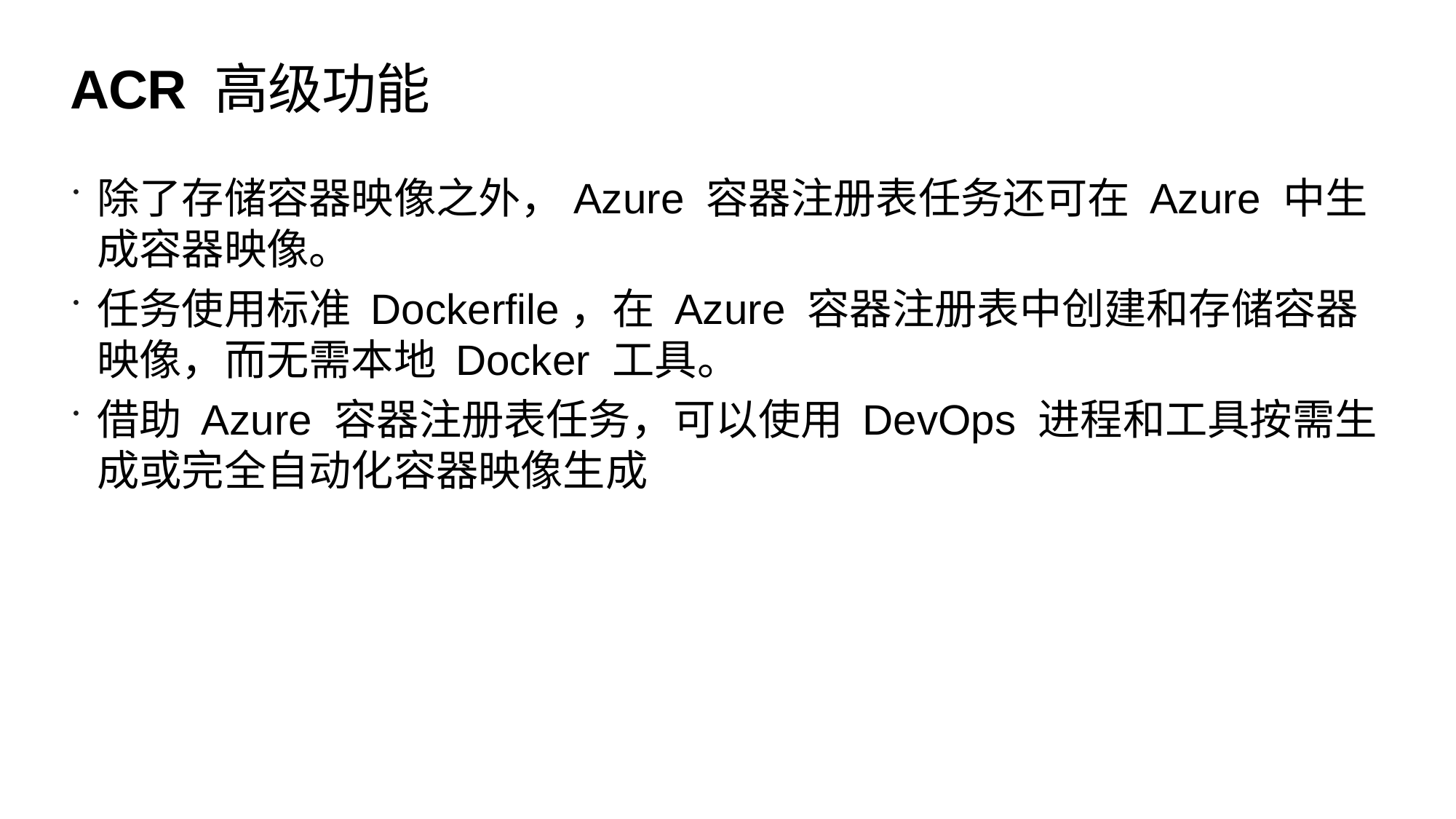

# ACR 高级功能
除了存储容器映像之外，Azure 容器注册表任务还可在 Azure 中生成容器映像。
任务使用标准 Dockerfile，在 Azure 容器注册表中创建和存储容器映像，而无需本地 Docker 工具。
借助 Azure 容器注册表任务，可以使用 DevOps 进程和工具按需生成或完全自动化容器映像生成